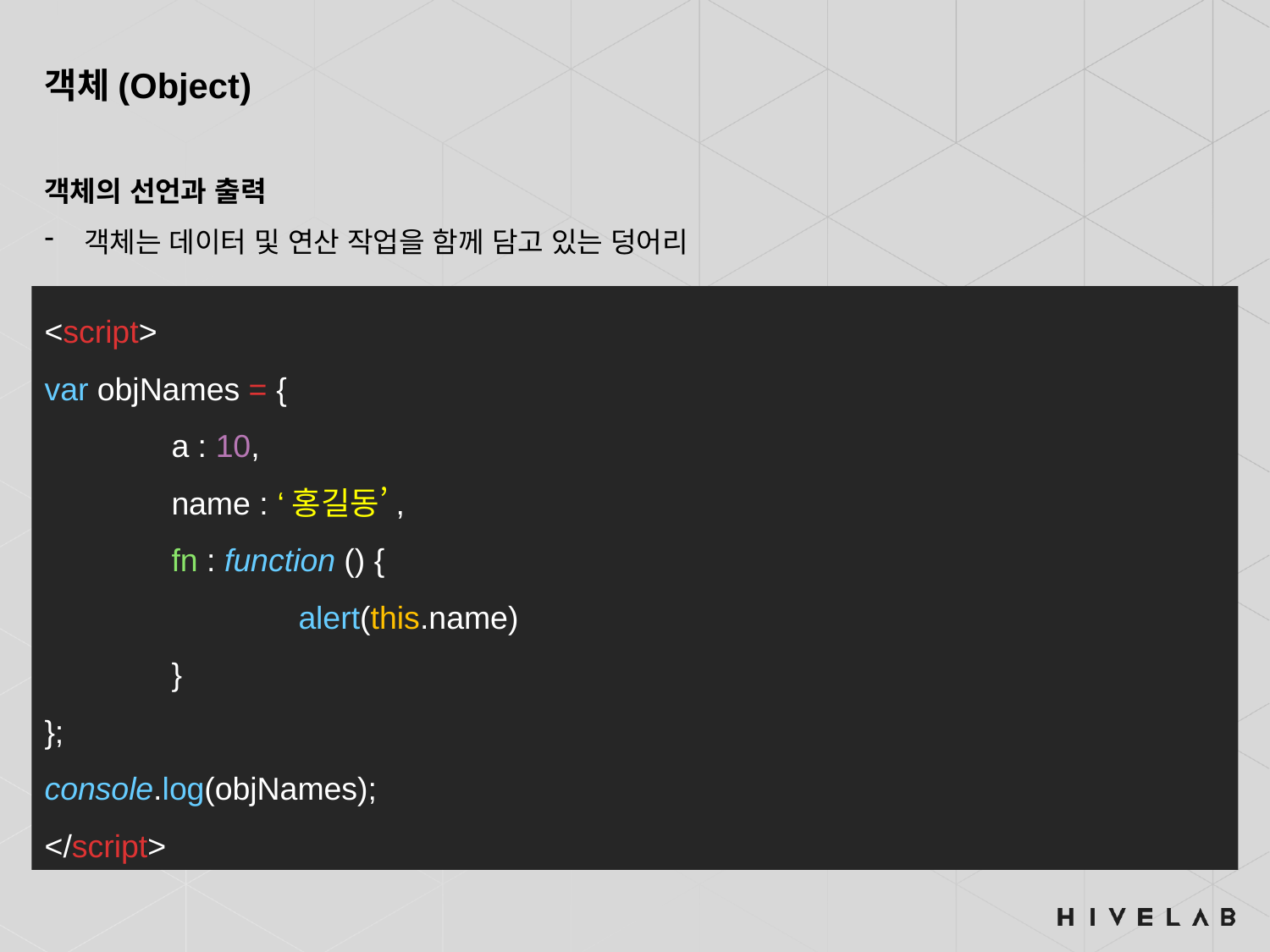

객체(Object)

객체의 선언과 출력
객체는 데이터 및 연산 작업을 함께 담고 있는 덩어리
<script>
var objNames = {
	a : 10,
	name : ‘홍길동’,
	fn : function () {
		alert(this.name)
	}
};
console.log(objNames);
</script>